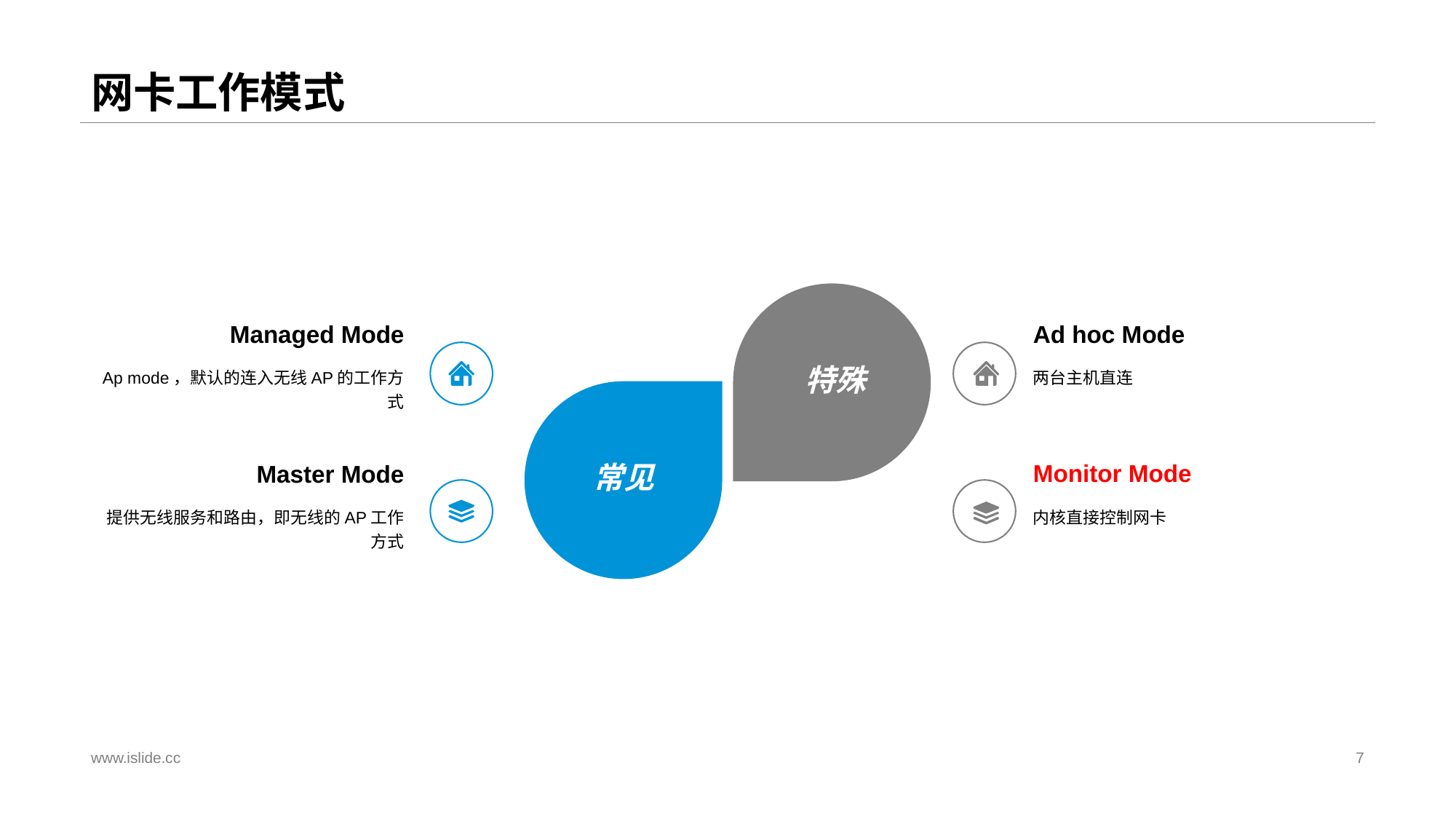

# 网卡工作模式

特殊

常见
Managed Mode
Ad hoc Mode

Ap mode，默认的连入无线AP的工作方式
两台主机直连

Master Mode
Monitor Mode

提供无线服务和路由，即无线的AP工作方式
内核直接控制网卡

www.islide.cc
7